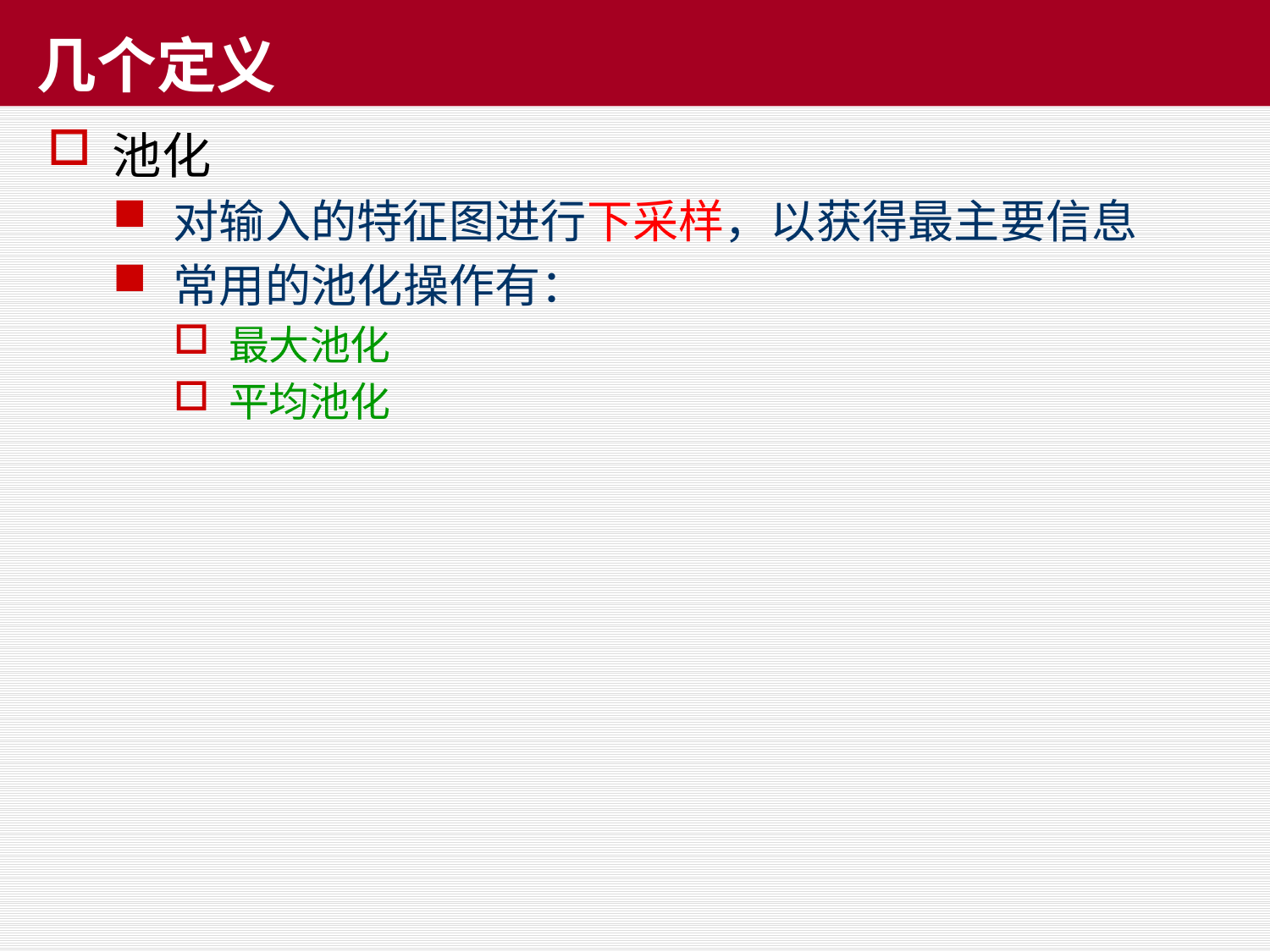

# 几个定义
池化
对输入的特征图进行下采样，以获得最主要信息
常用的池化操作有：
最大池化
平均池化